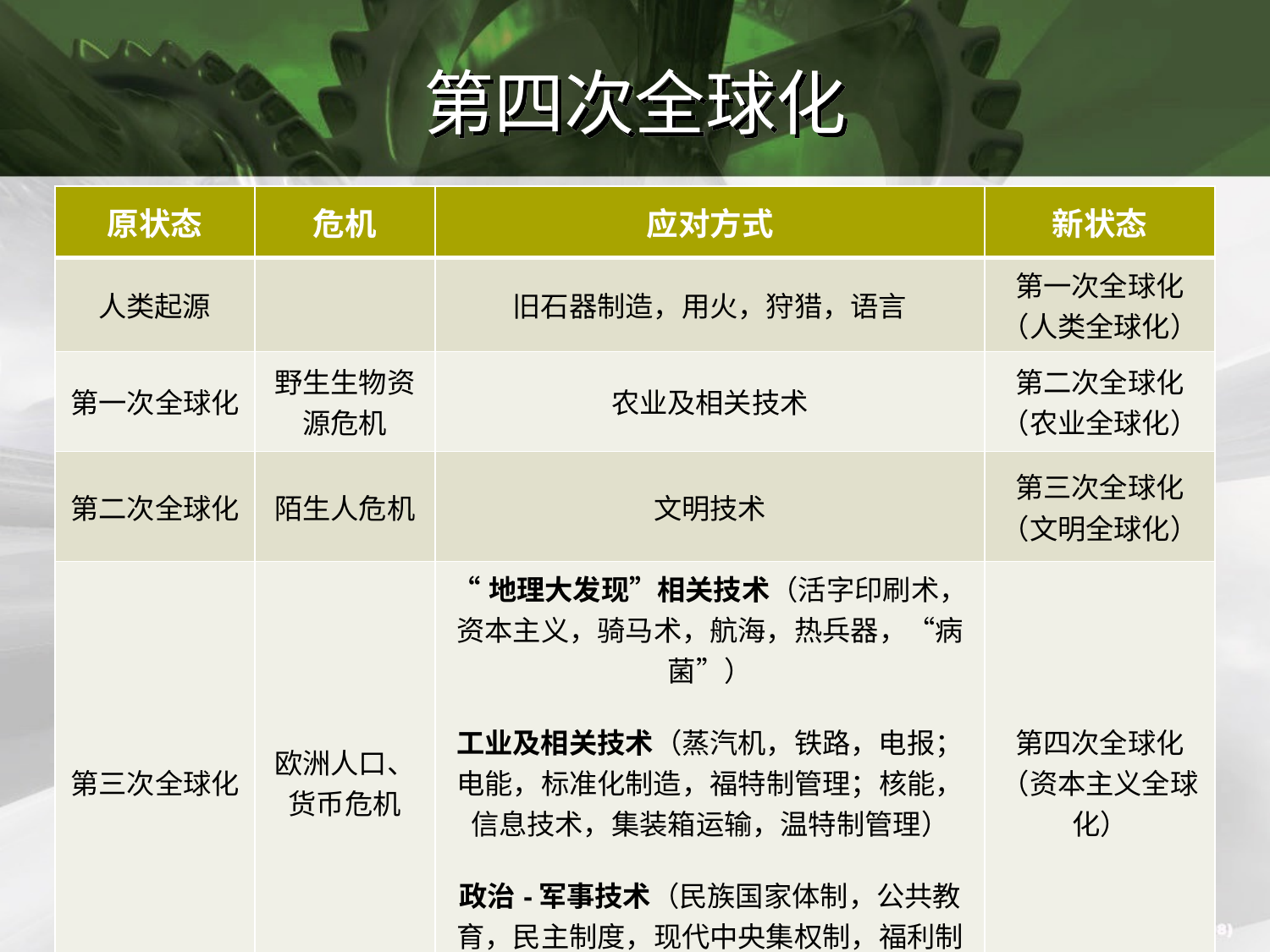

# 第四次全球化
| 原状态 | 危机 | 应对方式 | 新状态 |
| --- | --- | --- | --- |
| 人类起源 |  | 旧石器制造，用火，狩猎，语言 | 第一次全球化 （人类全球化） |
| 第一次全球化 | 野生生物资源危机 | 农业及相关技术 | 第二次全球化 （农业全球化） |
| 第二次全球化 | 陌生人危机 | 文明技术 | 第三次全球化 （文明全球化） |
| 第三次全球化 | 欧洲人口、货币危机 | “地理大发现”相关技术（活字印刷术，资本主义，骑马术，航海，热兵器，“病菌”） 工业及相关技术（蒸汽机，铁路，电报；电能，标准化制造，福特制管理；核能，信息技术，集装箱运输，温特制管理） 政治-军事技术（民族国家体制，公共教育，民主制度，现代中央集权制，福利制度） | 第四次全球化 （资本主义全球化） |